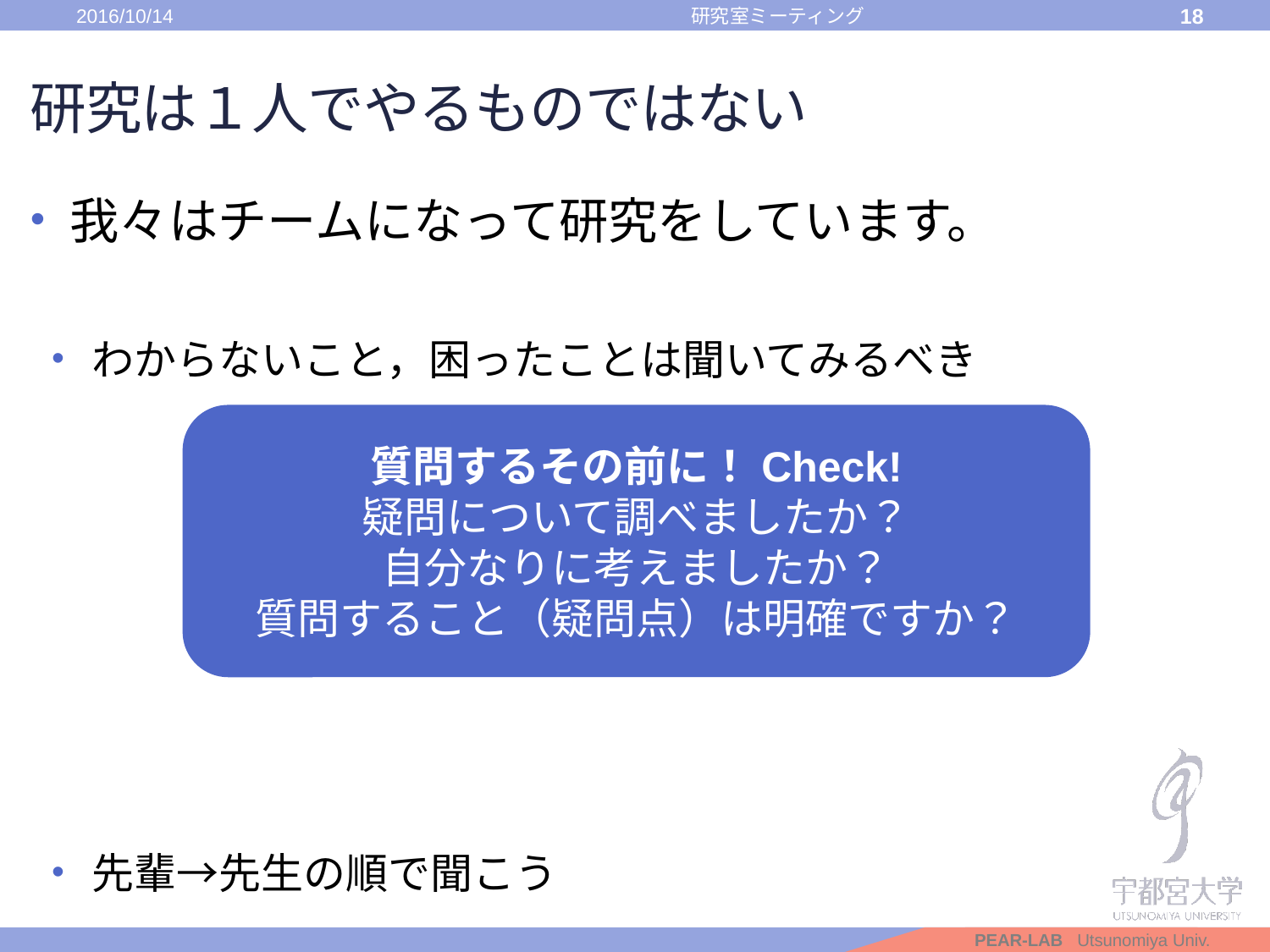

2016/10/14
18
研究室ミーティング
# 研究は１人でやるものではない
我々はチームになって研究をしています。

わからないこと，困ったことは聞いてみるべき

先輩→先生の順で聞こう

質問するその前に！Check!
疑問について調べましたか？
自分なりに考えましたか？
質問すること（疑問点）は明確ですか？